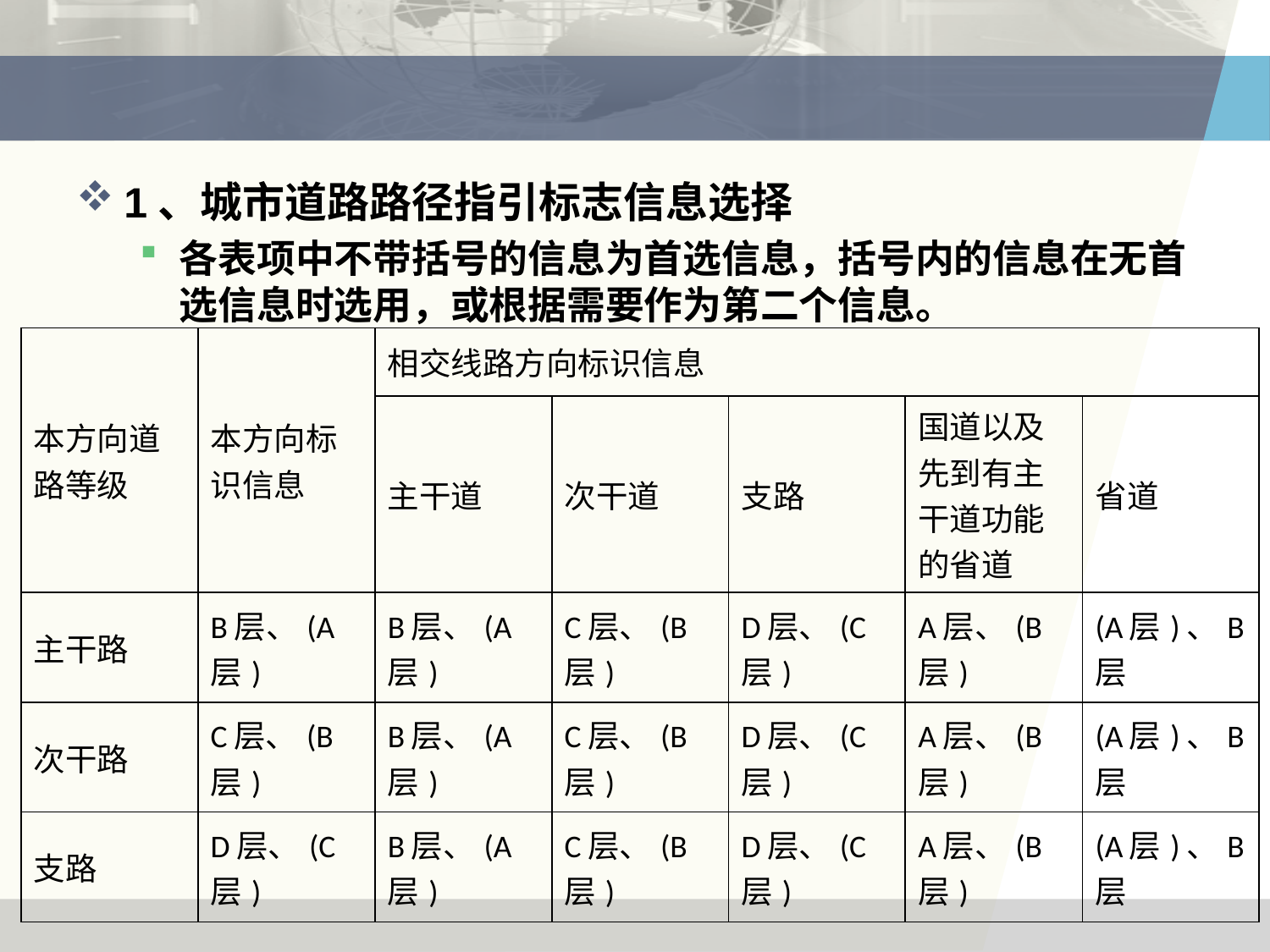

#
1、城市道路路径指引标志信息选择
各表项中不带括号的信息为首选信息，括号内的信息在无首选信息时选用，或根据需要作为第二个信息。
| 本方向道路等级 | 本方向标识信息 | 相交线路方向标识信息 |  |  |  |  |
| --- | --- | --- | --- | --- | --- | --- |
|  |  | 主干道 | 次干道 | 支路 | 国道以及先到有主干道功能的省道 | 省道 |
| 主干路 | B层、(A层) | B层、(A层) | C层、(B层) | D层、(C层) | A层、(B层) | (A层)、B层 |
| 次干路 | C层、(B层) | B层、(A层) | C层、(B层) | D层、(C层) | A层、(B层) | (A层)、B层 |
| 支路 | D层、(C层) | B层、(A层) | C层、(B层) | D层、(C层) | A层、(B层) | (A层)、B层 |